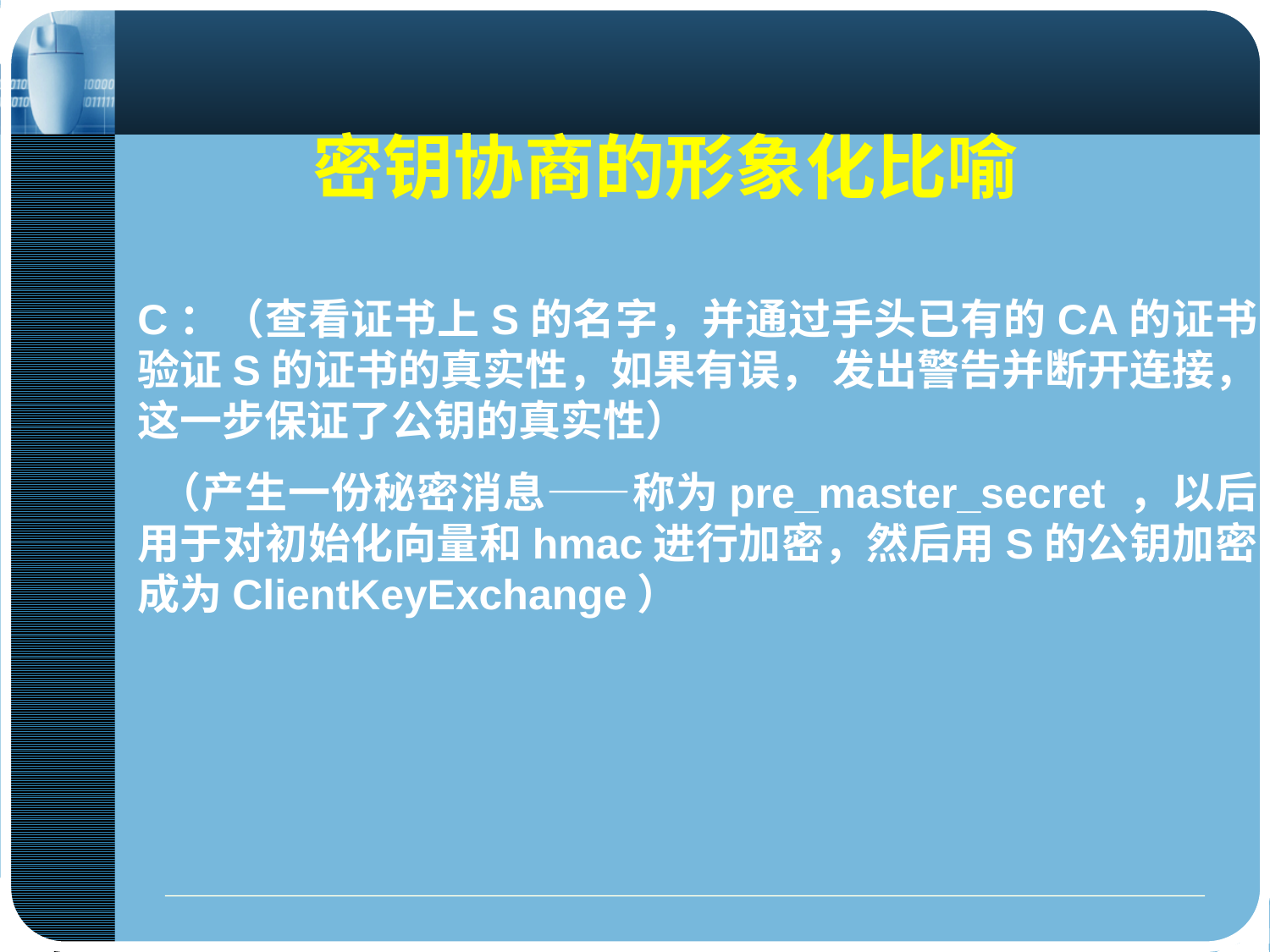

# 密钥协商的形象化比喻
C：（查看证书上S的名字，并通过手头已有的CA的证书验证S的证书的真实性，如果有误， 发出警告并断开连接，这一步保证了公钥的真实性）
 （产生一份秘密消息——称为pre_master_secret ，以后用于对初始化向量和hmac进行加密，然后用S的公钥加密成为ClientKeyExchange）